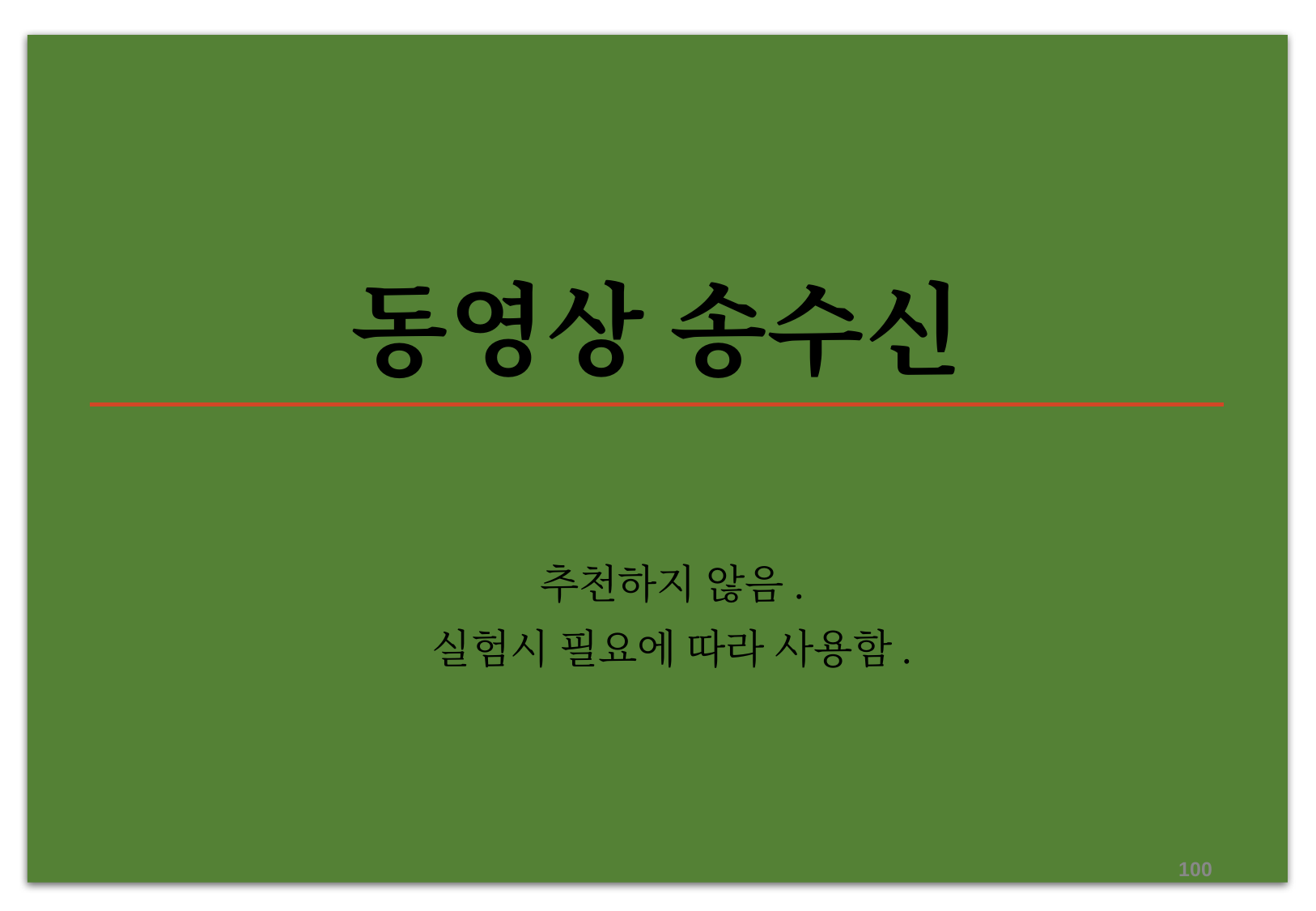

# 동영상 송수신
추천하지 않음.
실험시 필요에 따라 사용함.
100